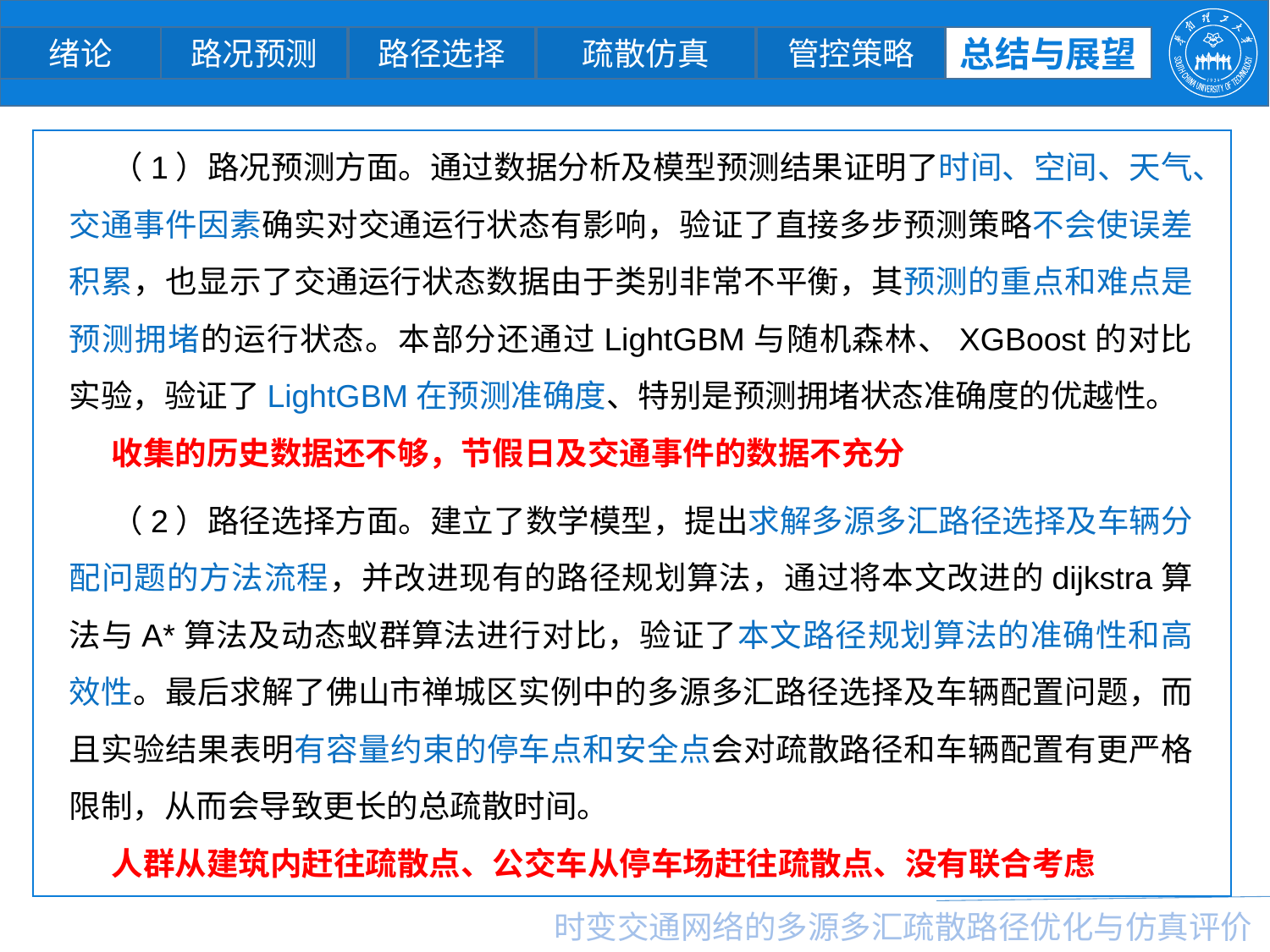

疏散仿真
管控策略
总结与展望
绪论
路况预测
路径选择
（1）路况预测方面。通过数据分析及模型预测结果证明了时间、空间、天气、交通事件因素确实对交通运行状态有影响，验证了直接多步预测策略不会使误差积累，也显示了交通运行状态数据由于类别非常不平衡，其预测的重点和难点是预测拥堵的运行状态。本部分还通过LightGBM与随机森林、XGBoost的对比实验，验证了LightGBM在预测准确度、特别是预测拥堵状态准确度的优越性。
收集的历史数据还不够，节假日及交通事件的数据不充分
（2）路径选择方面。建立了数学模型，提出求解多源多汇路径选择及车辆分配问题的方法流程，并改进现有的路径规划算法，通过将本文改进的dijkstra算法与A*算法及动态蚁群算法进行对比，验证了本文路径规划算法的准确性和高效性。最后求解了佛山市禅城区实例中的多源多汇路径选择及车辆配置问题，而且实验结果表明有容量约束的停车点和安全点会对疏散路径和车辆配置有更严格限制，从而会导致更长的总疏散时间。
人群从建筑内赶往疏散点、公交车从停车场赶往疏散点、没有联合考虑

时变交通网络的多源多汇疏散路径优化与仿真评价